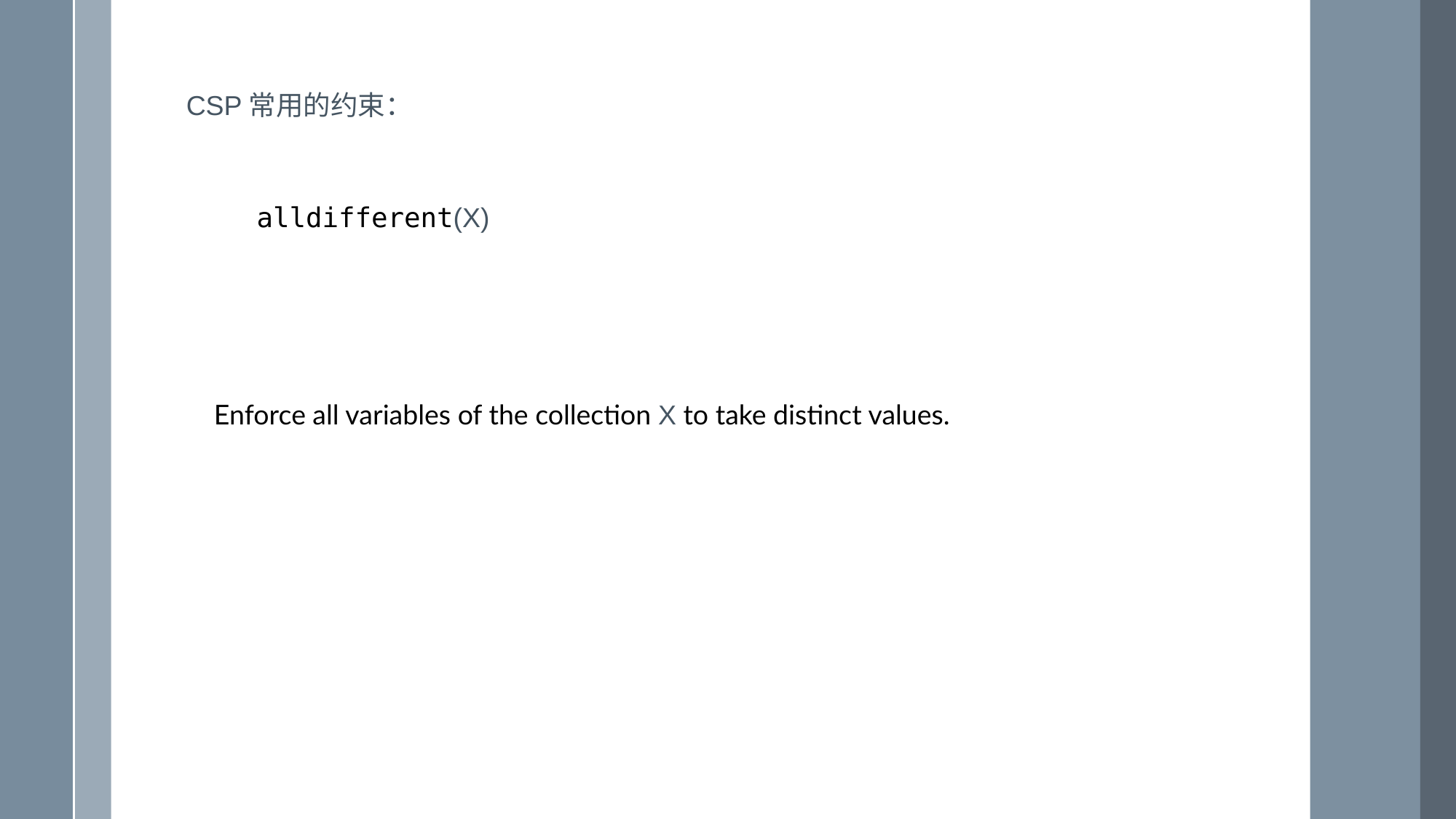

CSP常用的约束：
𝚊𝚕𝚕𝚍𝚒𝚏𝚏𝚎𝚛𝚎𝚗𝚝(X)
Enforce all variables of the collection X to take distinct values.